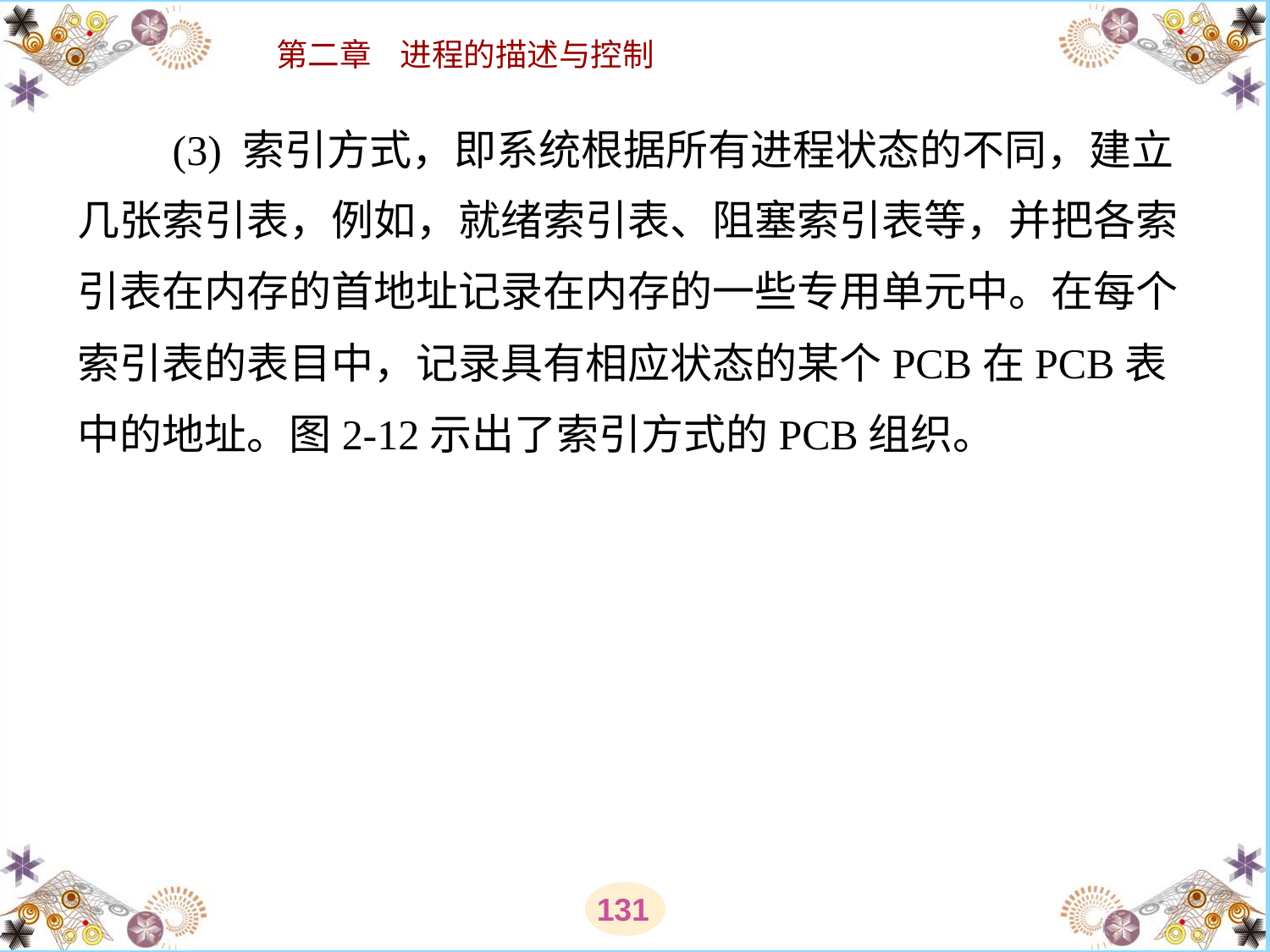

# (3) 索引方式，即系统根据所有进程状态的不同，建立几张索引表，例如，就绪索引表、阻塞索引表等，并把各索引表在内存的首地址记录在内存的一些专用单元中。在每个索引表的表目中，记录具有相应状态的某个PCB在PCB表中的地址。图2-12示出了索引方式的PCB组织。